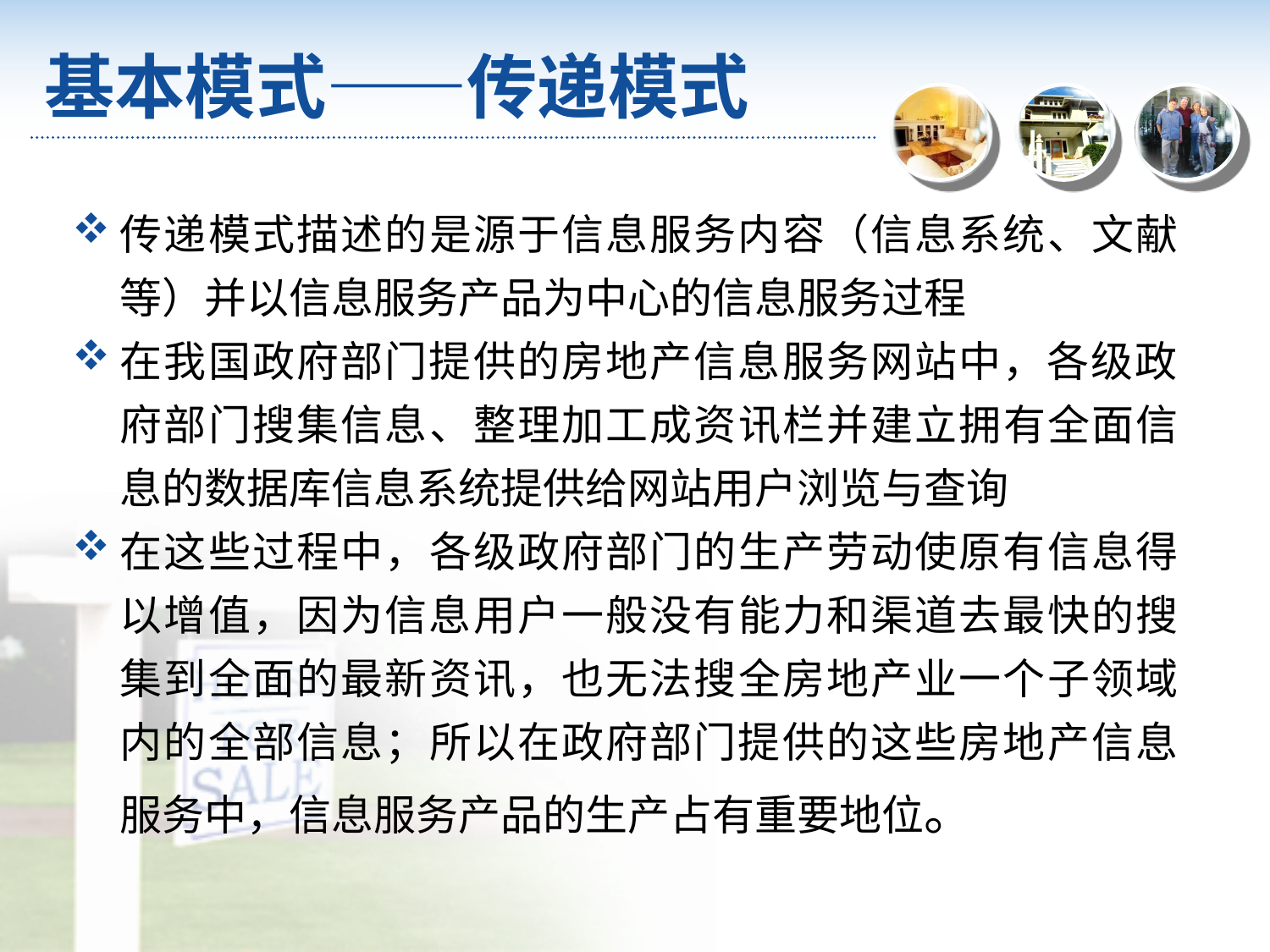

# 基本模式——传递模式
传递模式描述的是源于信息服务内容（信息系统、文献等）并以信息服务产品为中心的信息服务过程
在我国政府部门提供的房地产信息服务网站中，各级政府部门搜集信息、整理加工成资讯栏并建立拥有全面信息的数据库信息系统提供给网站用户浏览与查询
在这些过程中，各级政府部门的生产劳动使原有信息得以增值，因为信息用户一般没有能力和渠道去最快的搜集到全面的最新资讯，也无法搜全房地产业一个子领域内的全部信息；所以在政府部门提供的这些房地产信息服务中，信息服务产品的生产占有重要地位。